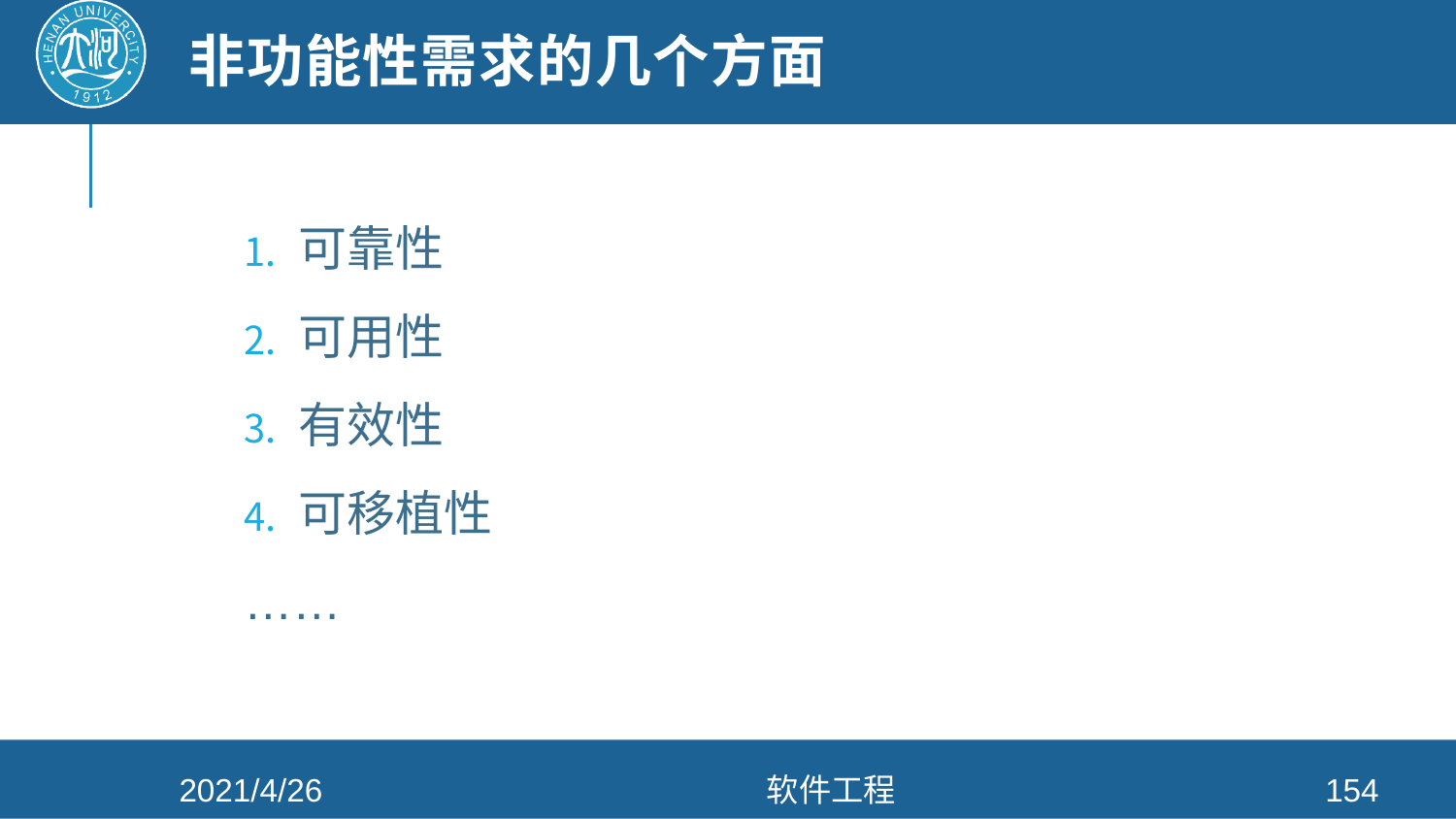

# 非功能性需求的几个方面
可靠性
可用性
有效性
可移植性
……
2021/4/26
软件工程
154